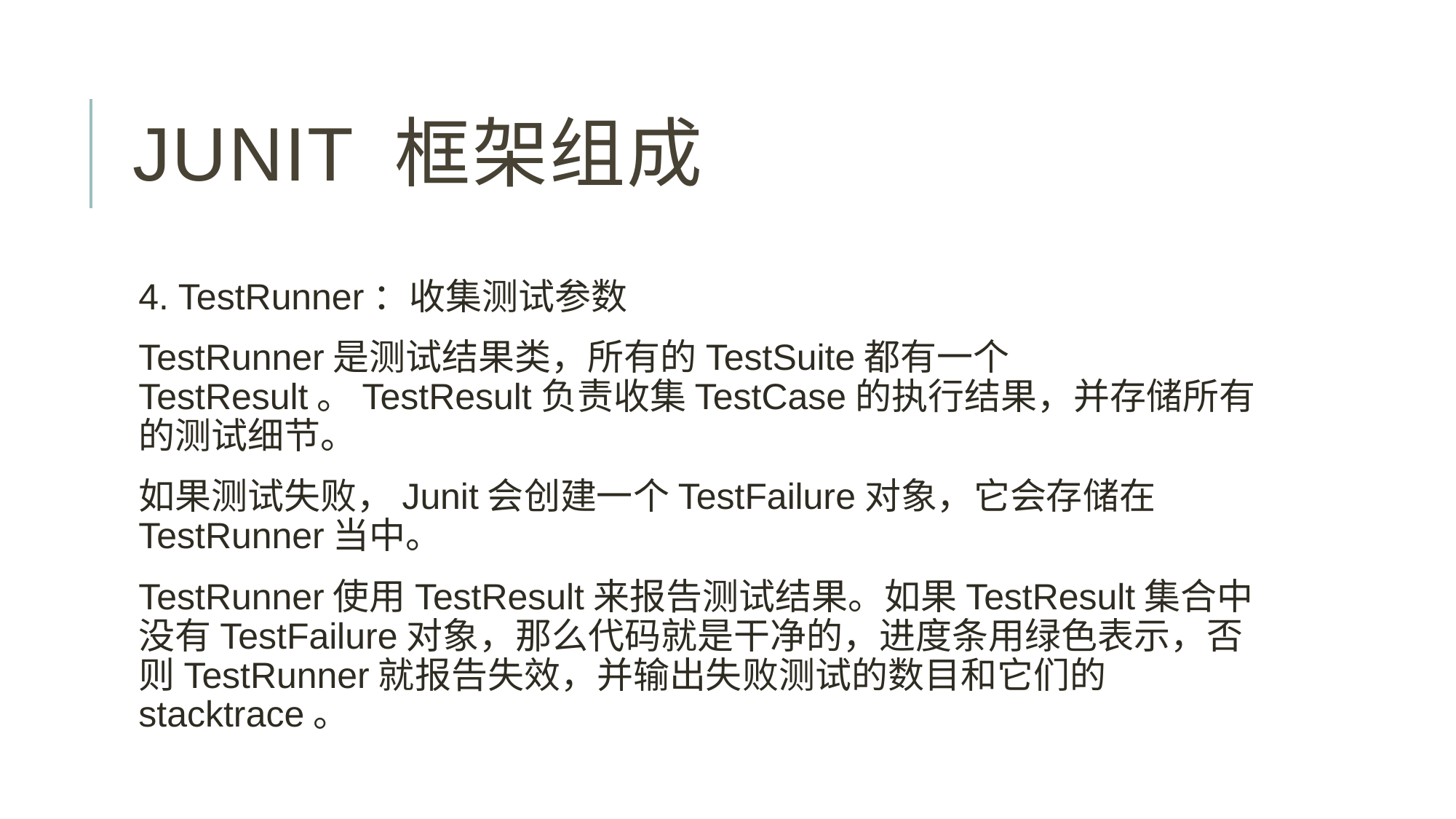

# Junit 框架组成
4. TestRunner：收集测试参数
TestRunner是测试结果类，所有的TestSuite都有一个TestResult。TestResult负责收集TestCase的执行结果，并存储所有的测试细节。
如果测试失败，Junit会创建一个TestFailure对象，它会存储在TestRunner当中。
TestRunner使用TestResult来报告测试结果。如果TestResult集合中没有TestFailure对象，那么代码就是干净的，进度条用绿色表示，否则TestRunner就报告失效，并输出失败测试的数目和它们的stacktrace。